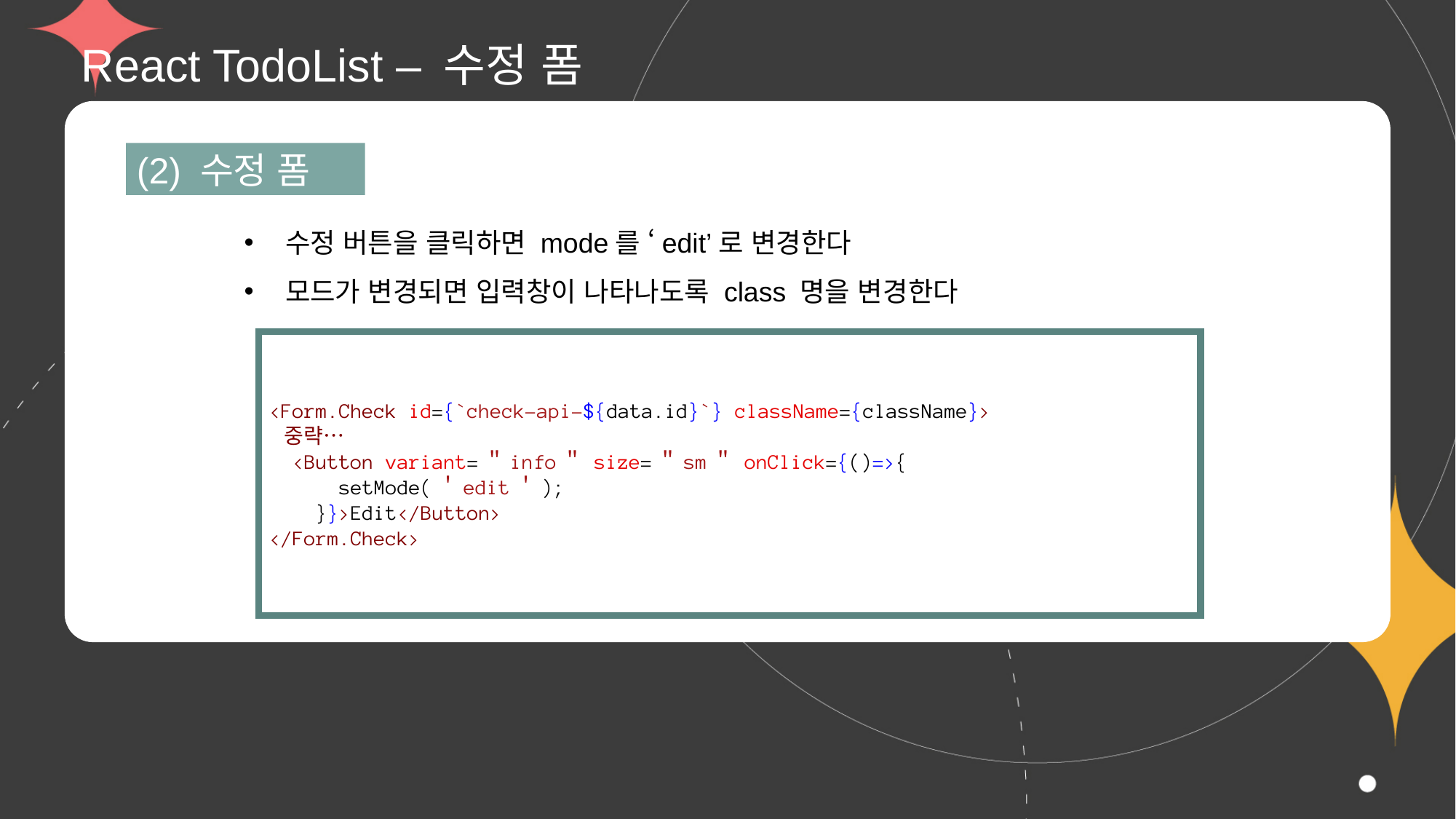

# React TodoList – 수정 폼
(2) 수정 폼
수정 버튼을 클릭하면 mode를 ‘edit’로 변경한다
모드가 변경되면 입력창이 나타나도록 class 명을 변경한다
<Form.Check id={`check-api-${data.id}`} className={className}>
  중략…
  <Button variant=＂info＂ size=＂sm＂ onClick={()=>{
      setMode(＇edit＇);
    }}>Edit</Button>
</Form.Check>